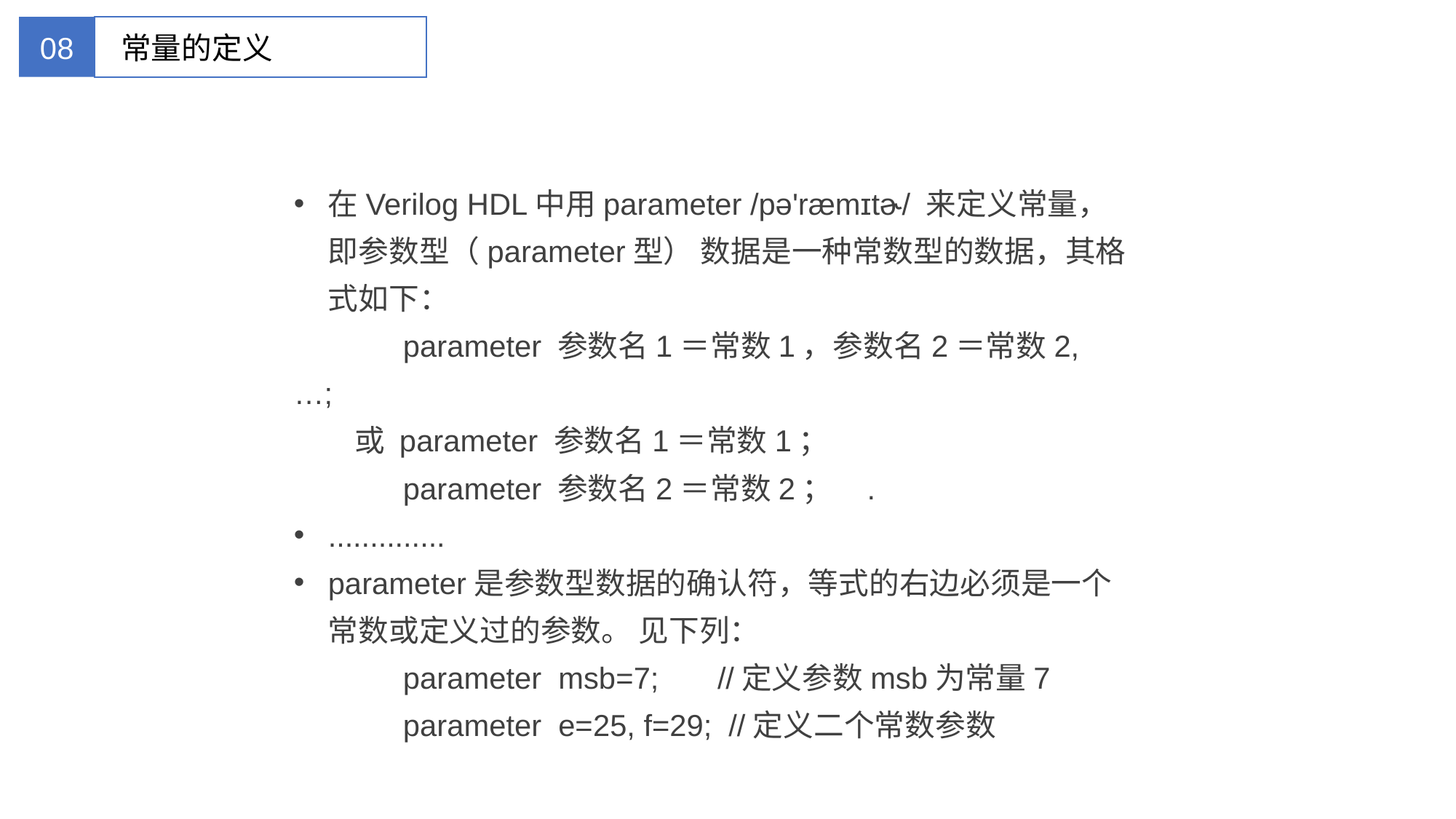

08

常量的定义
在Verilog HDL中用parameter /pə'ræmɪtɚ/ 来定义常量，即参数型（parameter型） 数据是一种常数型的数据，其格式如下：
	parameter 参数名1＝常数1，参数名2＝常数2, …;
        或 parameter 参数名1＝常数1；
	parameter 参数名2＝常数2；    .
..............
parameter是参数型数据的确认符，等式的右边必须是一个常数或定义过的参数。 见下列：
	parameter  msb=7;       //定义参数msb为常量7
	parameter  e=25, f=29;  //定义二个常数参数